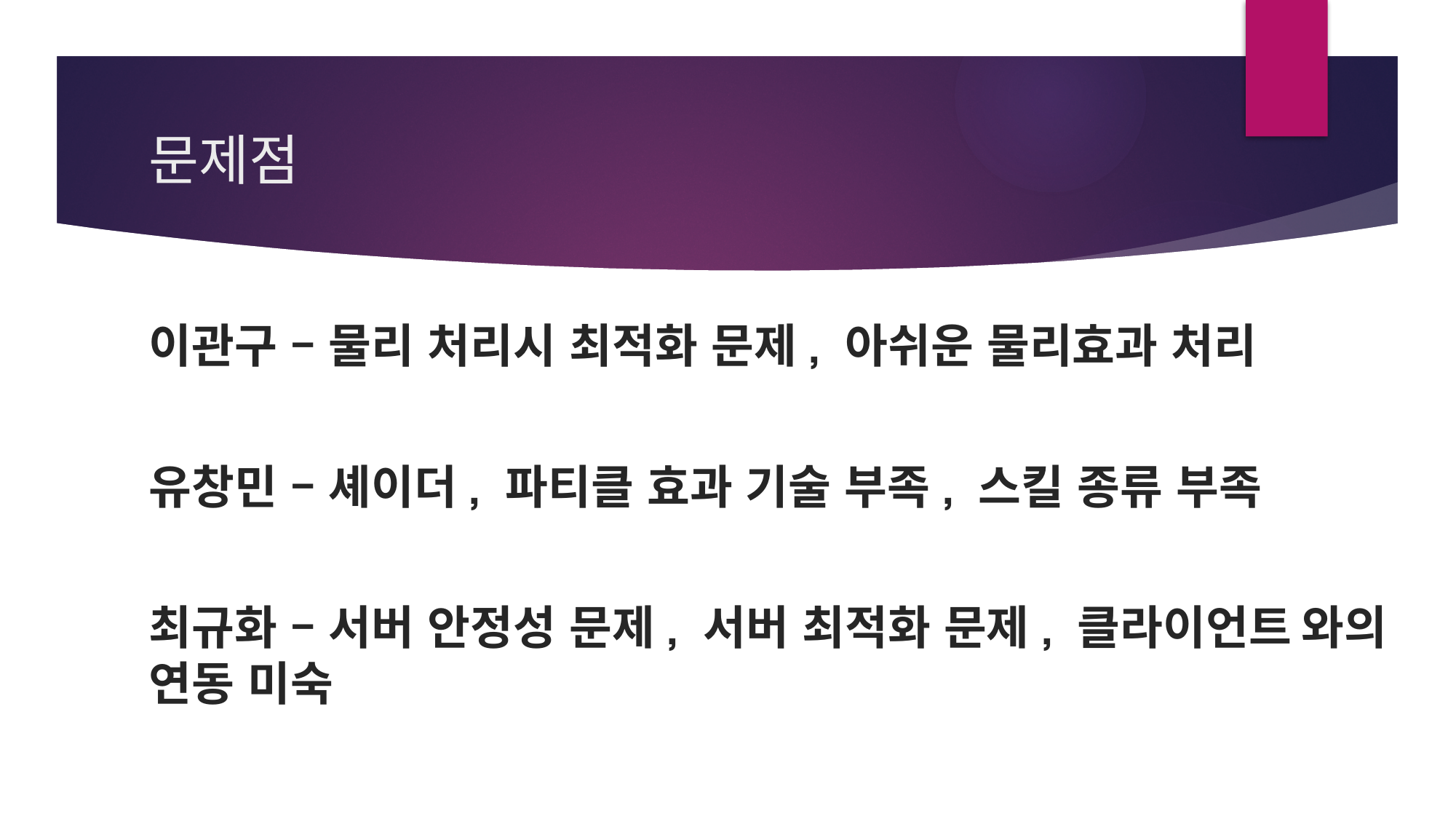

# 문제점
이관구 – 물리 처리시 최적화 문제, 아쉬운 물리효과 처리

유창민 – 셰이더, 파티클 효과 기술 부족, 스킬 종류 부족

최규화 – 서버 안정성 문제, 서버 최적화 문제, 클라이언트					와의 연동 미숙